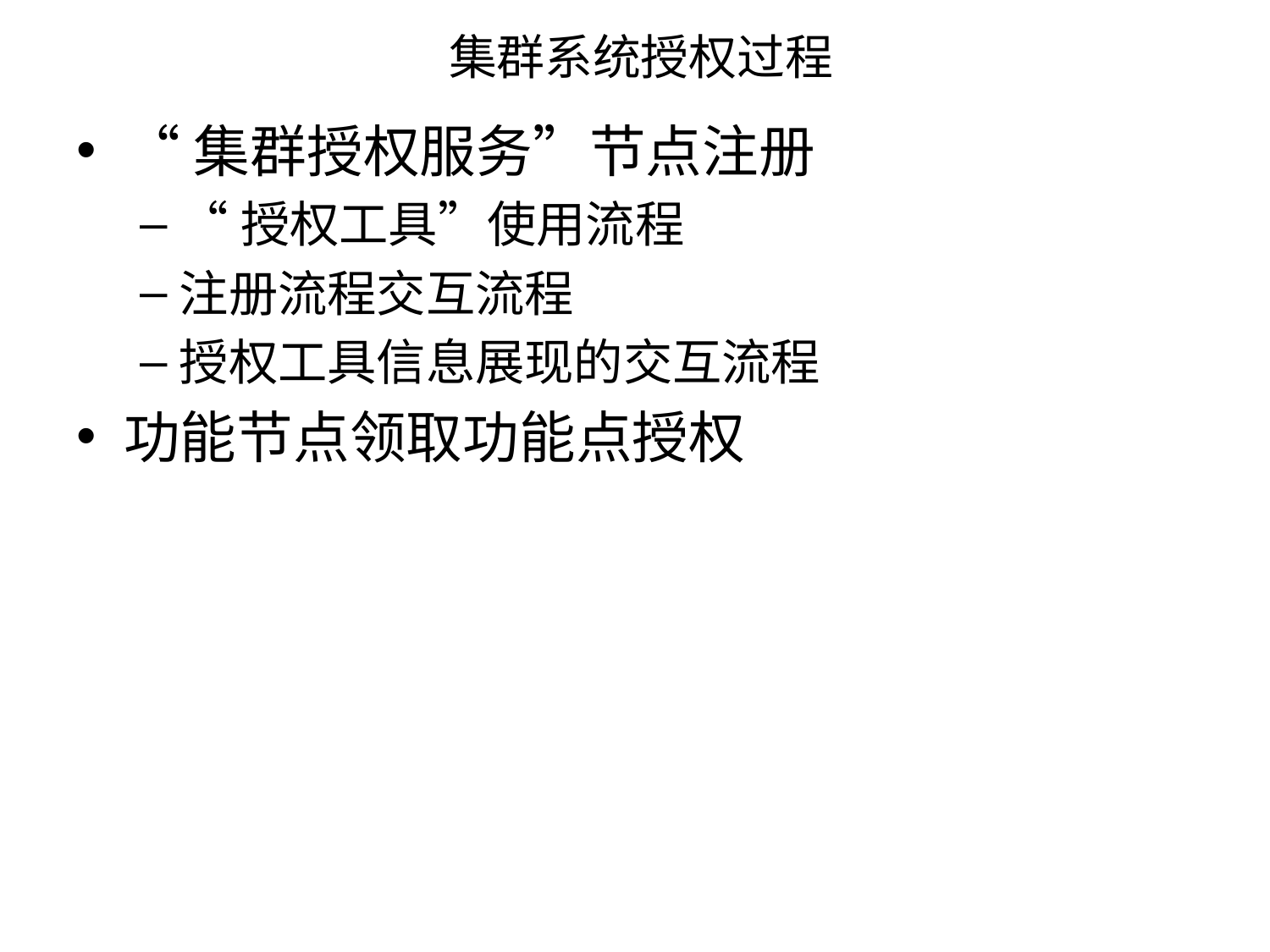

# 集群系统授权过程
“集群授权服务”节点注册
“授权工具”使用流程
注册流程交互流程
授权工具信息展现的交互流程
功能节点领取功能点授权